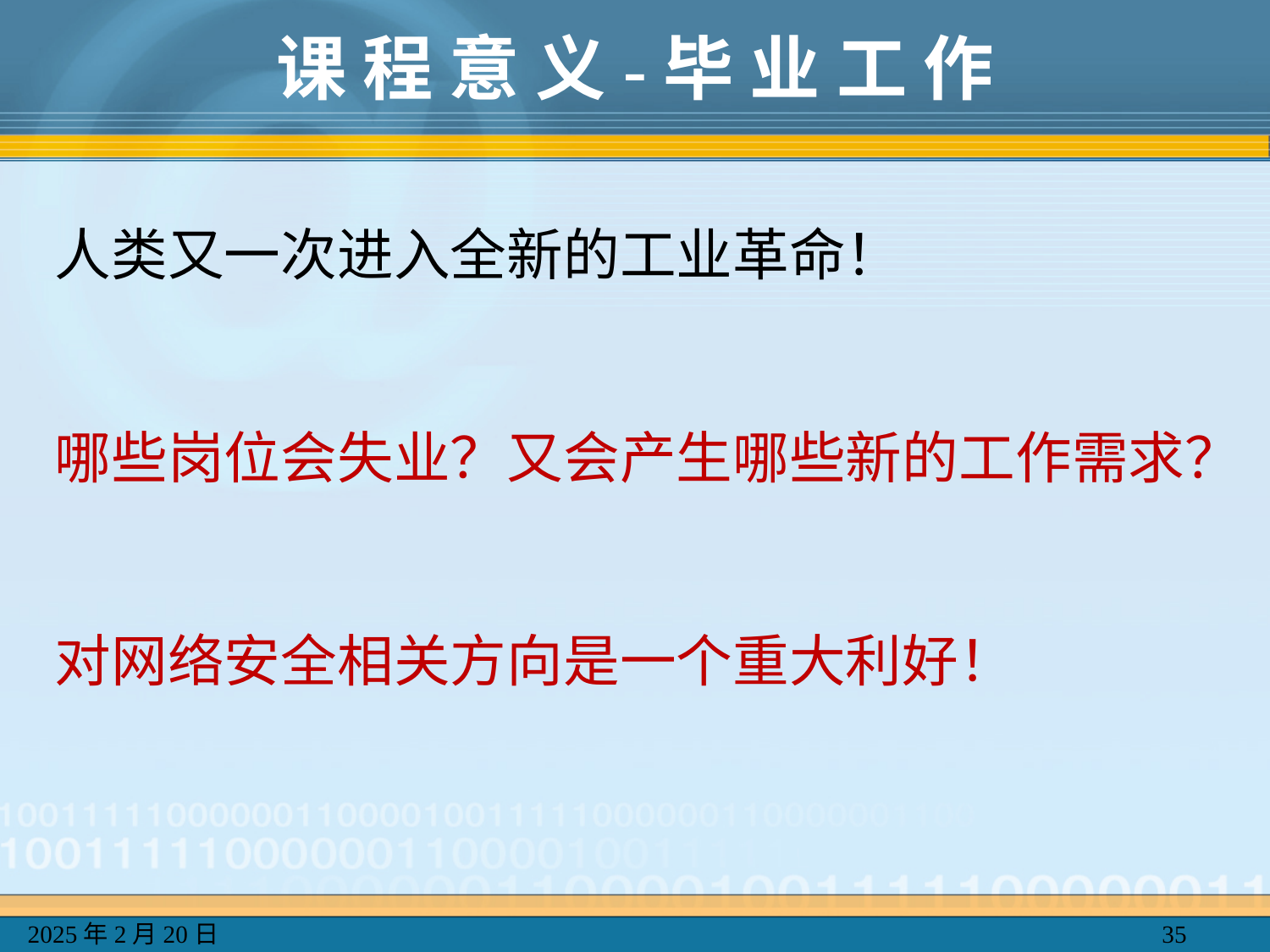

# 课 程 意 义-毕 业 工 作
人类又一次进入全新的工业革命！

哪些岗位会失业？又会产生哪些新的工作需求？

对网络安全相关方向是一个重大利好！

2025年2月20日
35